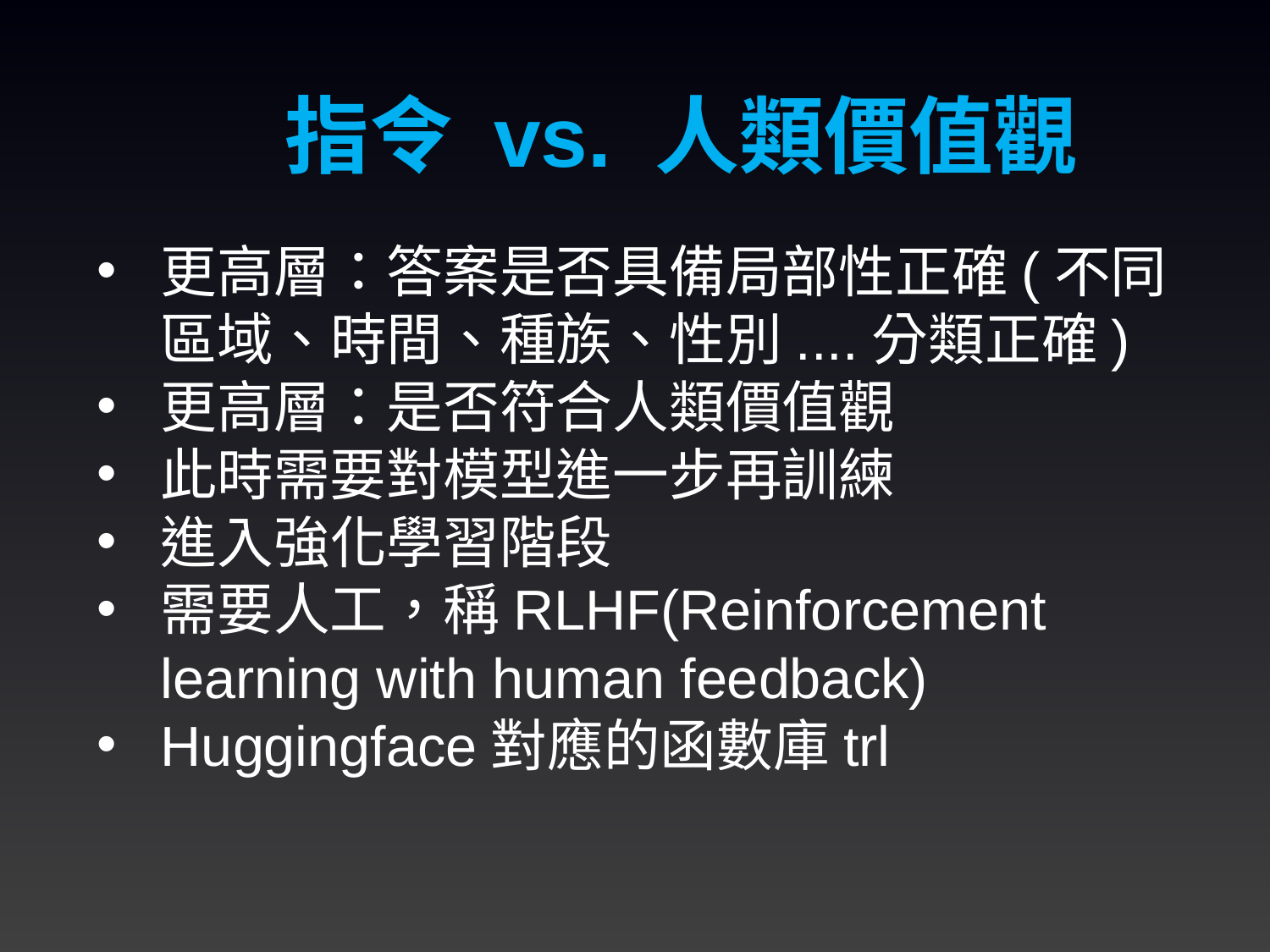

指令 vs. 人類價值觀
更高層：答案是否具備局部性正確(不同區域、時間、種族、性別....分類正確)
更高層：是否符合人類價值觀
此時需要對模型進一步再訓練
進入強化學習階段
需要人工，稱RLHF(Reinforcement learning with human feedback)
Huggingface對應的函數庫trl

3/14/2024
170